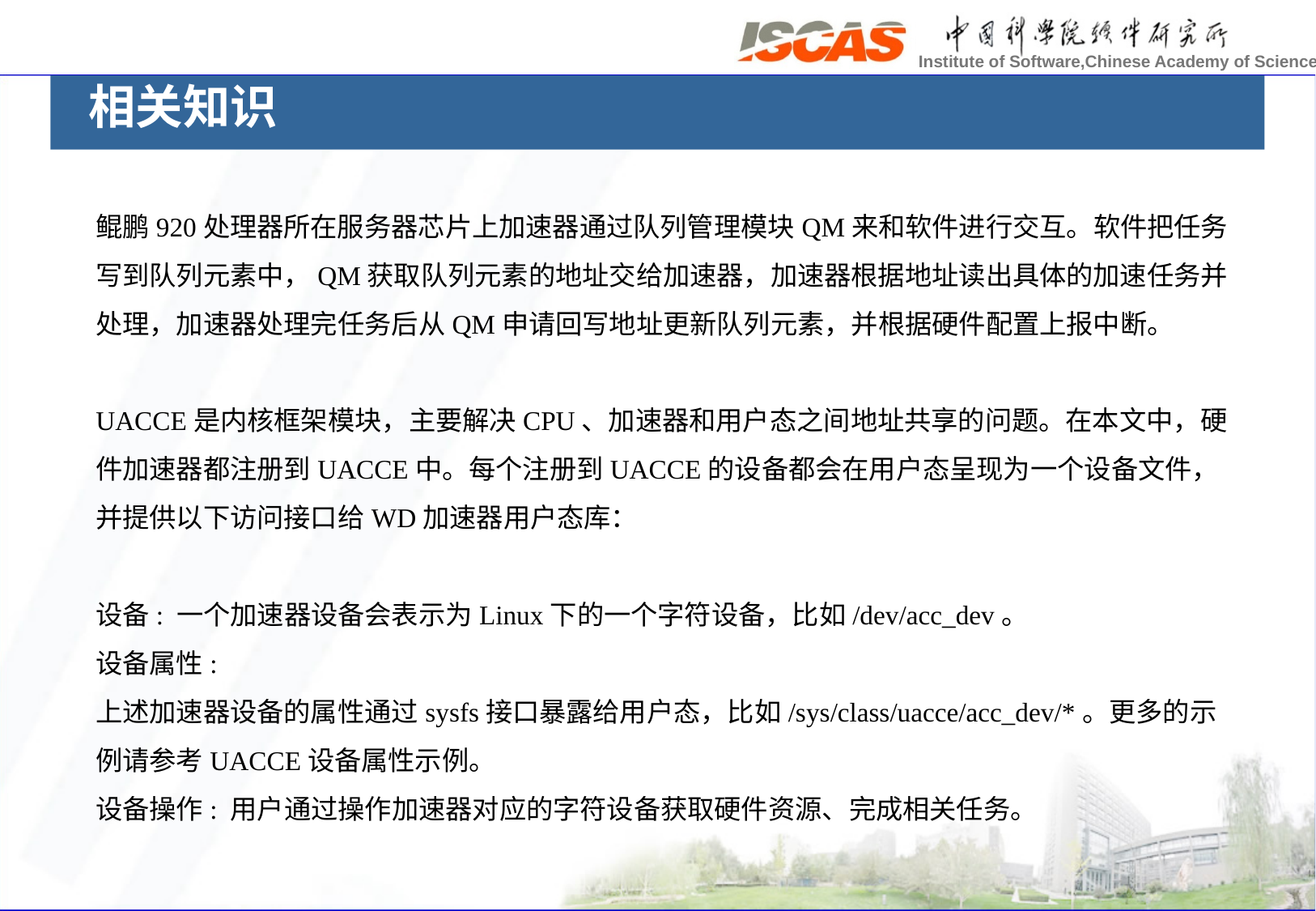

相关知识
鲲鹏920处理器所在服务器芯片上加速器通过队列管理模块QM来和软件进行交互。软件把任务写到队列元素中，QM获取队列元素的地址交给加速器，加速器根据地址读出具体的加速任务并处理，加速器处理完任务后从QM申请回写地址更新队列元素，并根据硬件配置上报中断。

UACCE是内核框架模块，主要解决CPU、加速器和用户态之间地址共享的问题。在本文中，硬件加速器都注册到UACCE中。每个注册到UACCE的设备都会在用户态呈现为一个设备文件，并提供以下访问接口给WD加速器用户态库：

设备: 一个加速器设备会表示为Linux下的一个字符设备，比如/dev/acc_dev。
设备属性: 上述加速器设备的属性通过sysfs接口暴露给用户态，比如/sys/class/uacce/acc_dev/*。更多的示例请参考UACCE设备属性示例。
设备操作: 用户通过操作加速器对应的字符设备获取硬件资源、完成相关任务。